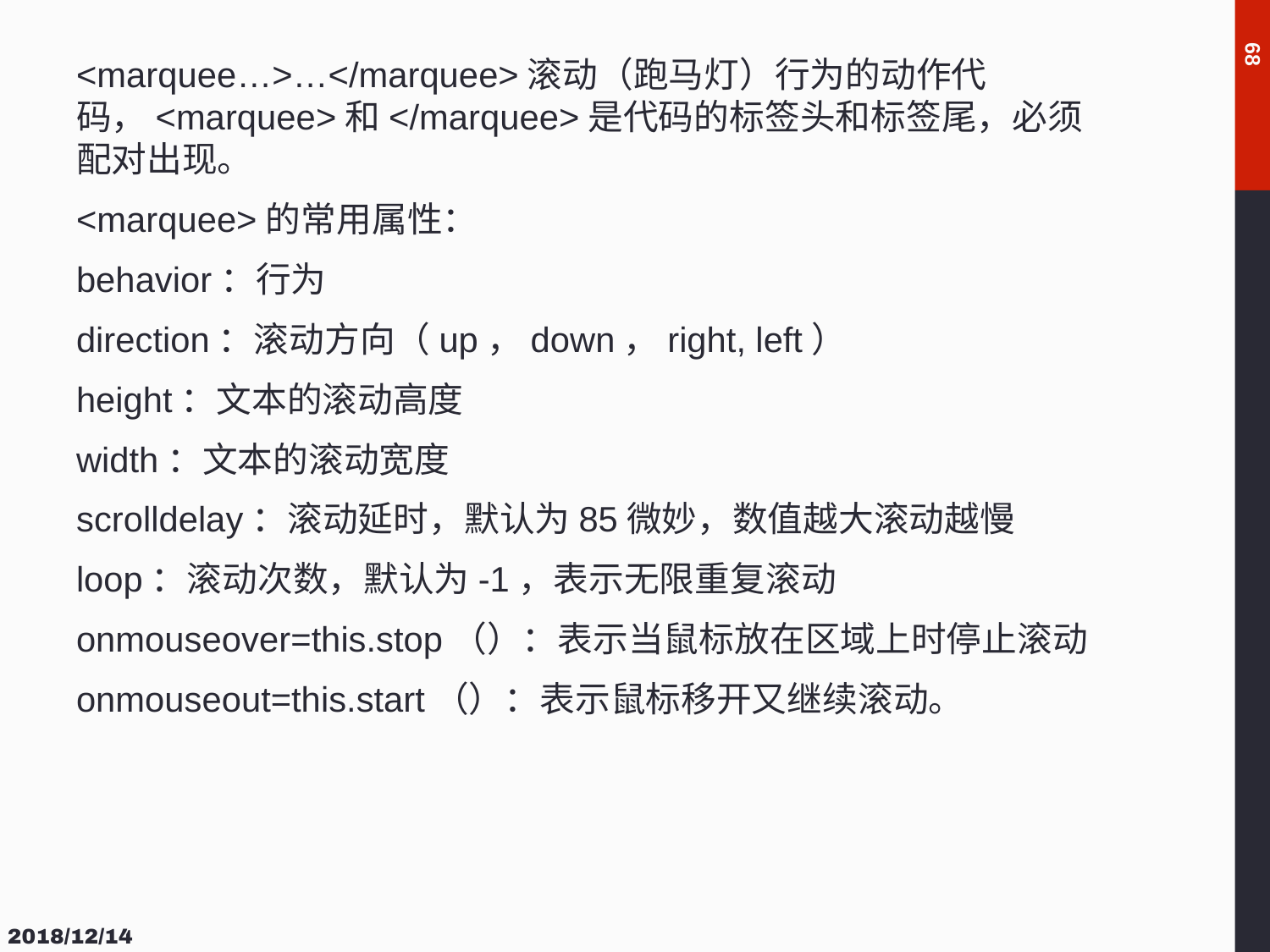

68
<marquee…>…</marquee>滚动（跑马灯）行为的动作代码，<marquee>和</marquee>是代码的标签头和标签尾，必须配对出现。
<marquee>的常用属性：
behavior：行为
direction：滚动方向（up，down，right, left）
height：文本的滚动高度
width：文本的滚动宽度
scrolldelay：滚动延时，默认为85微妙，数值越大滚动越慢
loop：滚动次数，默认为-1，表示无限重复滚动
onmouseover=this.stop（）：表示当鼠标放在区域上时停止滚动
onmouseout=this.start（）：表示鼠标移开又继续滚动。

2018/12/14